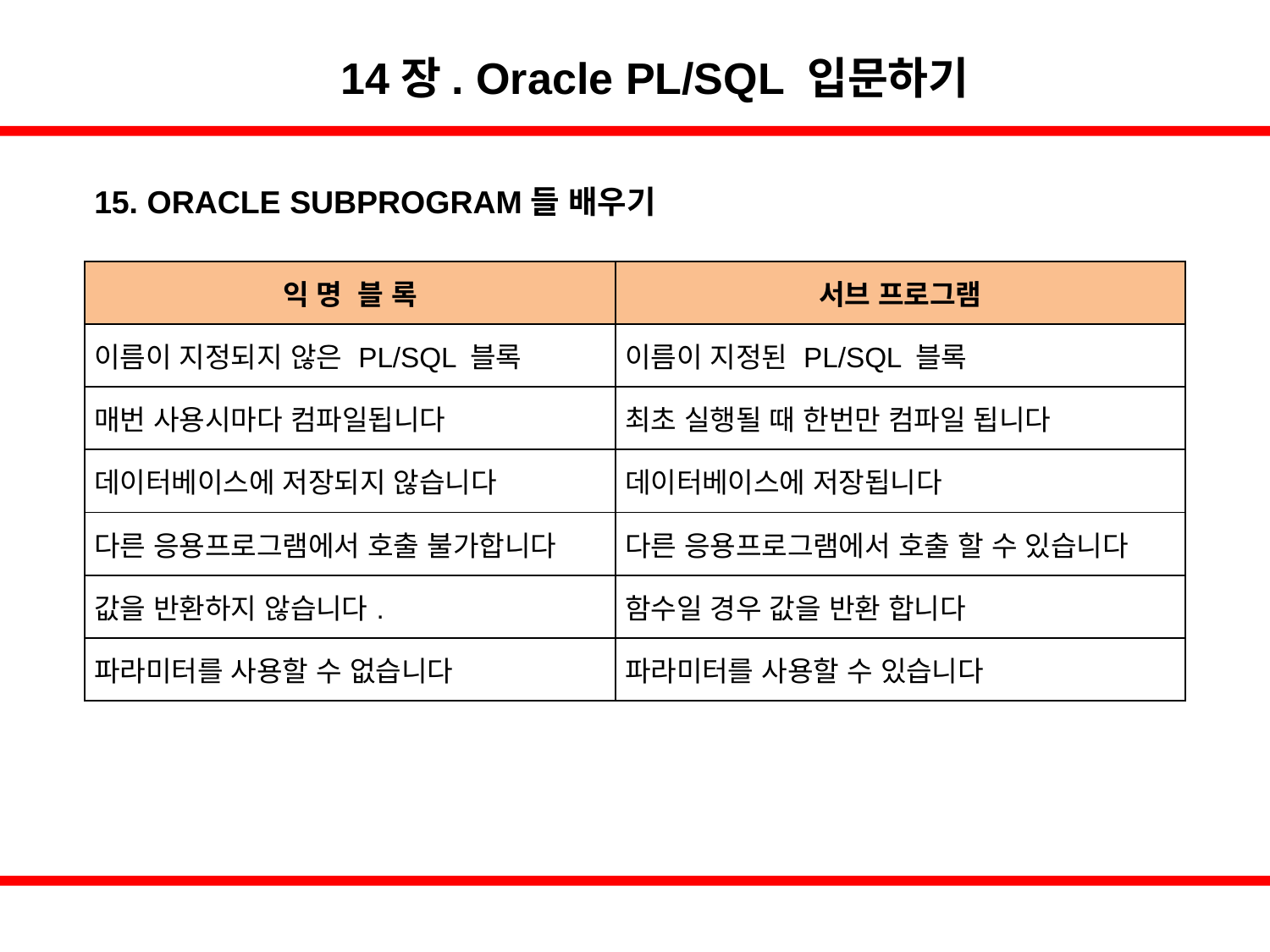

14장. Oracle PL/SQL 입문하기

15. ORACLE SUBPROGRAM들 배우기
| 익 명 블 록 | 서브 프로그램 |
| --- | --- |
| 이름이 지정되지 않은 PL/SQL 블록 | 이름이 지정된 PL/SQL 블록 |
| 매번 사용시마다 컴파일됩니다 | 최초 실행될 때 한번만 컴파일 됩니다 |
| 데이터베이스에 저장되지 않습니다 | 데이터베이스에 저장됩니다 |
| 다른 응용프로그램에서 호출 불가합니다 | 다른 응용프로그램에서 호출 할 수 있습니다 |
| 값을 반환하지 않습니다. | 함수일 경우 값을 반환 합니다 |
| 파라미터를 사용할 수 없습니다 | 파라미터를 사용할 수 있습니다 |